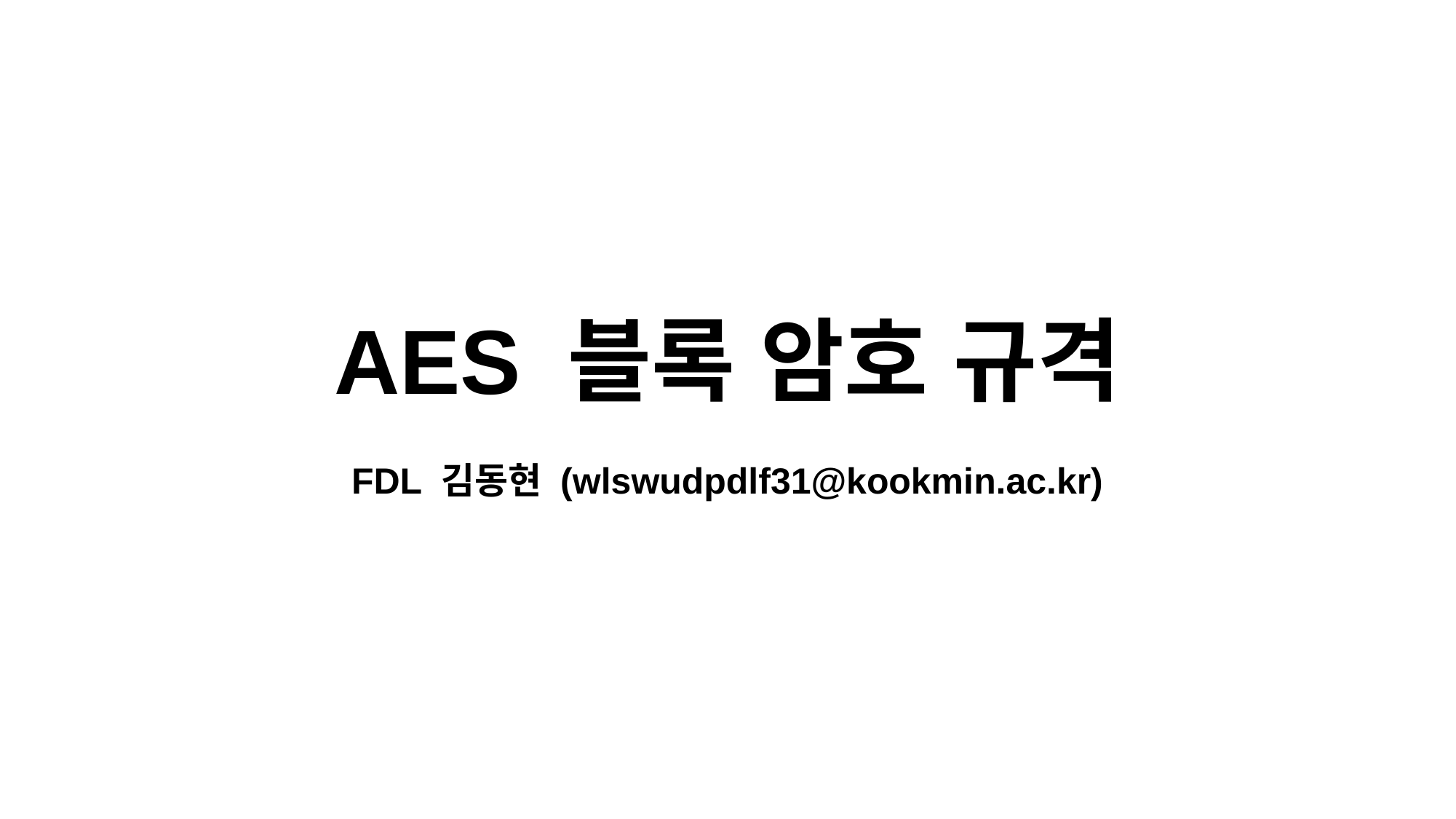

# AES 블록 암호 규격
FDL 김동현 (wlswudpdlf31@kookmin.ac.kr)